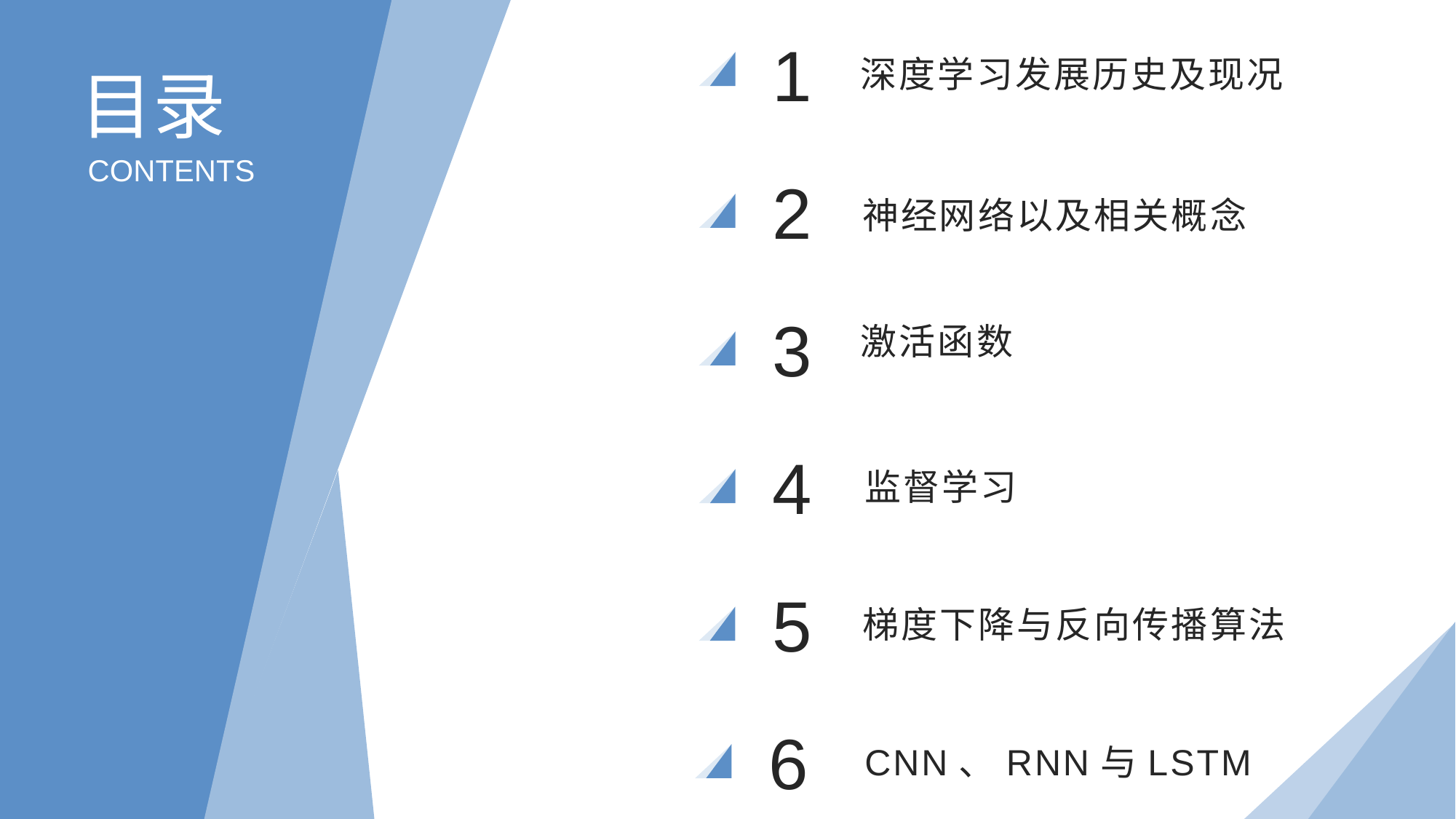

深度学习发展历史及现况
1

目录
CONTENTS
2
神经网络以及相关概念

激活函数
3

4
监督学习

梯度下降与反向传播算法
5

6
CNN、RNN与LSTM